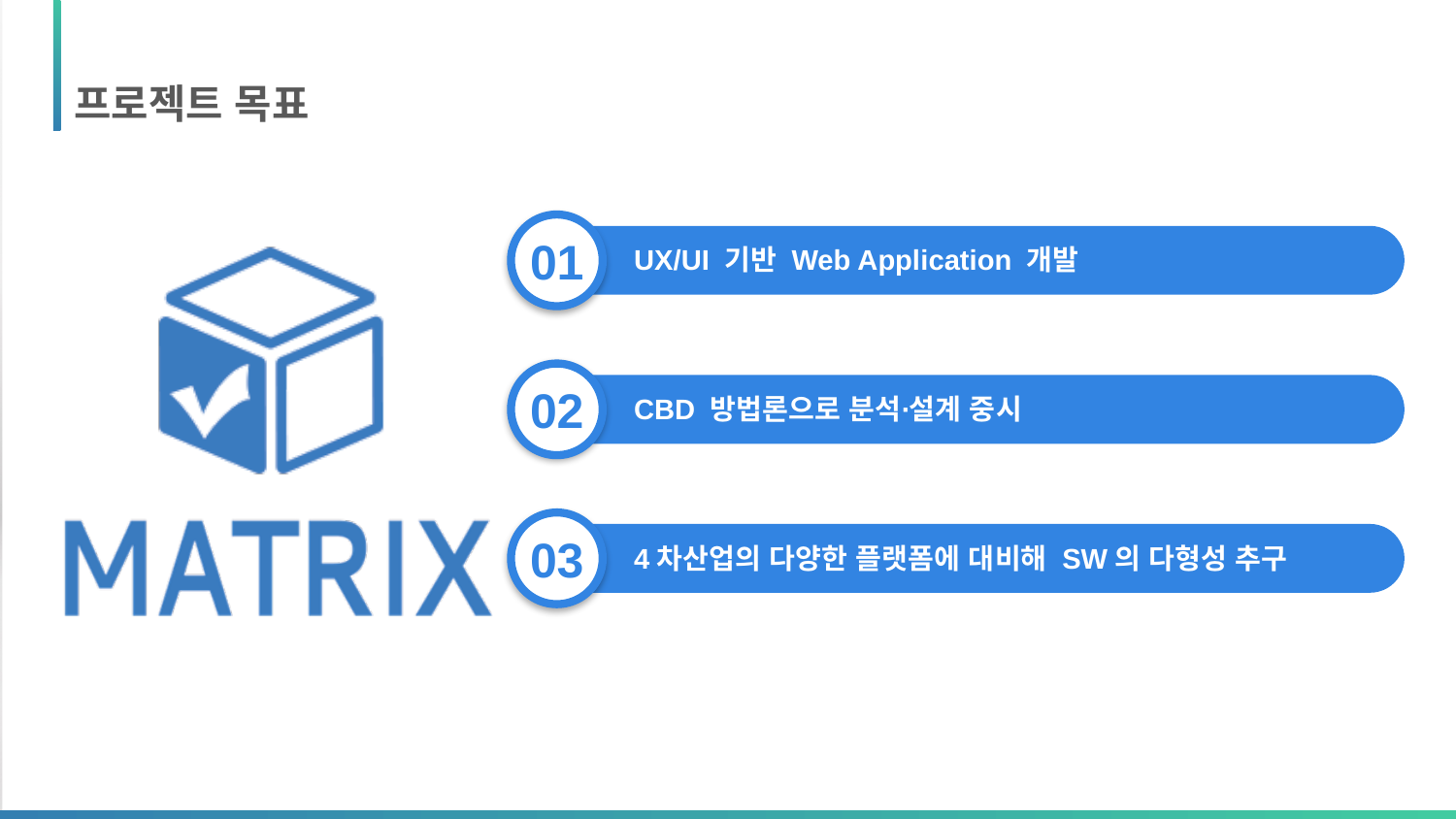

프로젝트 목표

01
UX/UI 기반 Web Application 개발

02
CBD 방법론으로 분석∙설계 중시

03
4차산업의 다양한 플랫폼에 대비해 SW의 다형성 추구